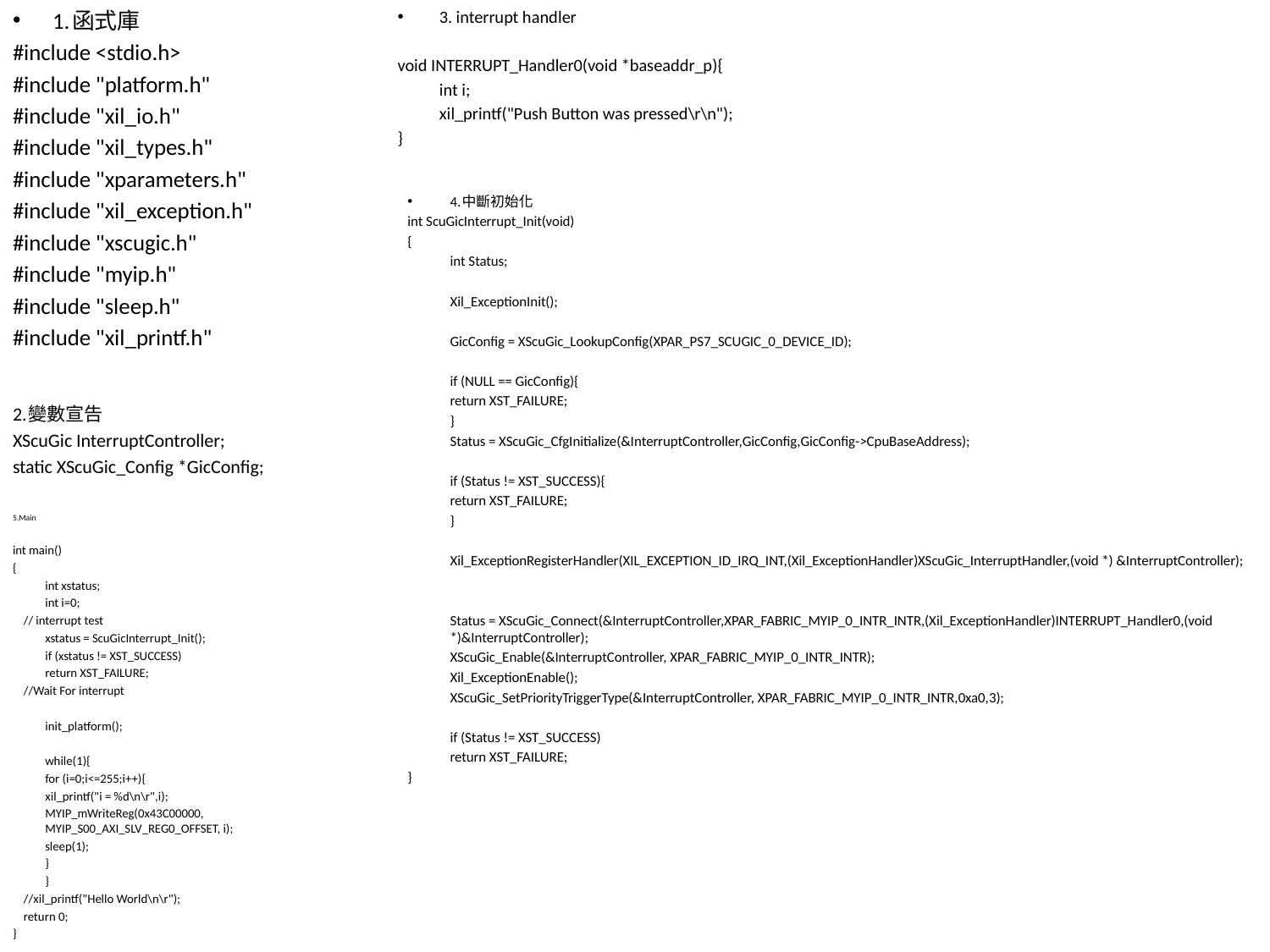

1.函式庫
#include <stdio.h>
#include "platform.h"
#include "xil_io.h"
#include "xil_types.h"
#include "xparameters.h"
#include "xil_exception.h"
#include "xscugic.h"
#include "myip.h"
#include "sleep.h"
#include "xil_printf.h"
3. interrupt handler

void INTERRUPT_Handler0(void *baseaddr_p){
	int i;
	xil_printf("Push Button was pressed\r\n");
}
4.中斷初始化
int ScuGicInterrupt_Init(void)
{
	int Status;

	Xil_ExceptionInit();

	GicConfig = XScuGic_LookupConfig(XPAR_PS7_SCUGIC_0_DEVICE_ID);

	if (NULL == GicConfig){
		return XST_FAILURE;
	}
	Status = XScuGic_CfgInitialize(&InterruptController,GicConfig,GicConfig->CpuBaseAddress);

	if (Status != XST_SUCCESS){
		return XST_FAILURE;
	}

	Xil_ExceptionRegisterHandler(XIL_EXCEPTION_ID_IRQ_INT,(Xil_ExceptionHandler)XScuGic_InterruptHandler,(void *) &InterruptController);

	Status = XScuGic_Connect(&InterruptController,XPAR_FABRIC_MYIP_0_INTR_INTR,(Xil_ExceptionHandler)INTERRUPT_Handler0,(void *)&InterruptController);
	XScuGic_Enable(&InterruptController, XPAR_FABRIC_MYIP_0_INTR_INTR);
	Xil_ExceptionEnable();
	XScuGic_SetPriorityTriggerType(&InterruptController, XPAR_FABRIC_MYIP_0_INTR_INTR,0xa0,3);

	if (Status != XST_SUCCESS)
		return XST_FAILURE;
}

2.變數宣告
XScuGic InterruptController;
static XScuGic_Config *GicConfig;
5.Main

int main()
{
	int xstatus;
	int i=0;
    // interrupt test
	xstatus = ScuGicInterrupt_Init();
	if (xstatus != XST_SUCCESS)
		return XST_FAILURE;
    //Wait For interrupt

	init_platform();

	while(1){
		for (i=0;i<=255;i++){
		xil_printf("i = %d\n\r",i);
		MYIP_mWriteReg(0x43C00000, MYIP_S00_AXI_SLV_REG0_OFFSET, i);
		sleep(1);
		}
	}
    //xil_printf("Hello World\n\r");
    return 0;
}